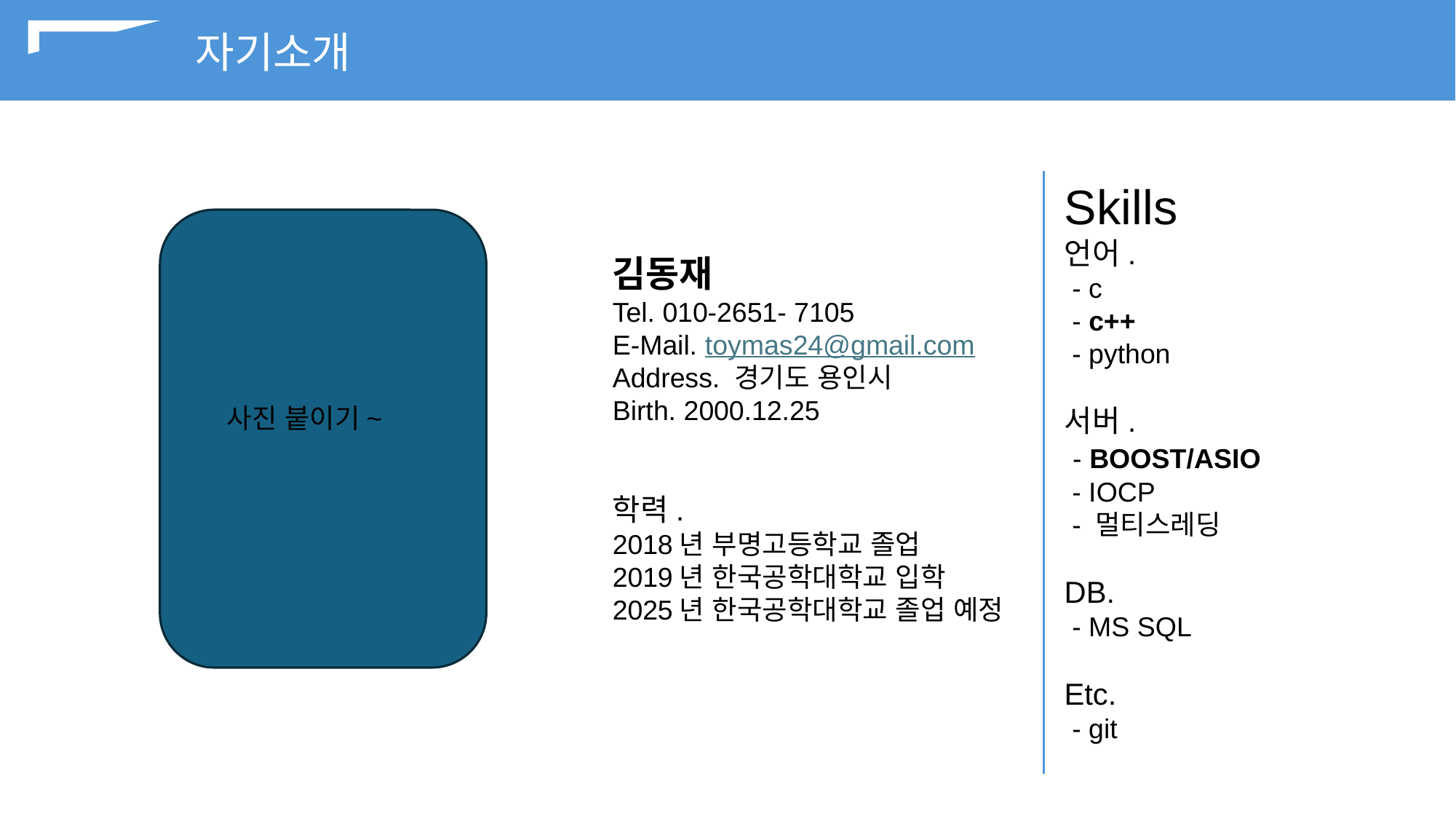

자기소개
Skills
언어.
 - c
 - c++
 - python

서버.
 - BOOST/ASIO
 - IOCP
 - 멀티스레딩

DB.
 - MS SQL

Etc.
 - git

김동재
Tel. 010-2651- 7105
E-Mail. toymas24@gmail.com
Address. 경기도 용인시
Birth. 2000.12.25
사진 붙이기~
학력.
2018년 부명고등학교 졸업
2019년 한국공학대학교 입학
2025년 한국공학대학교 졸업 예정